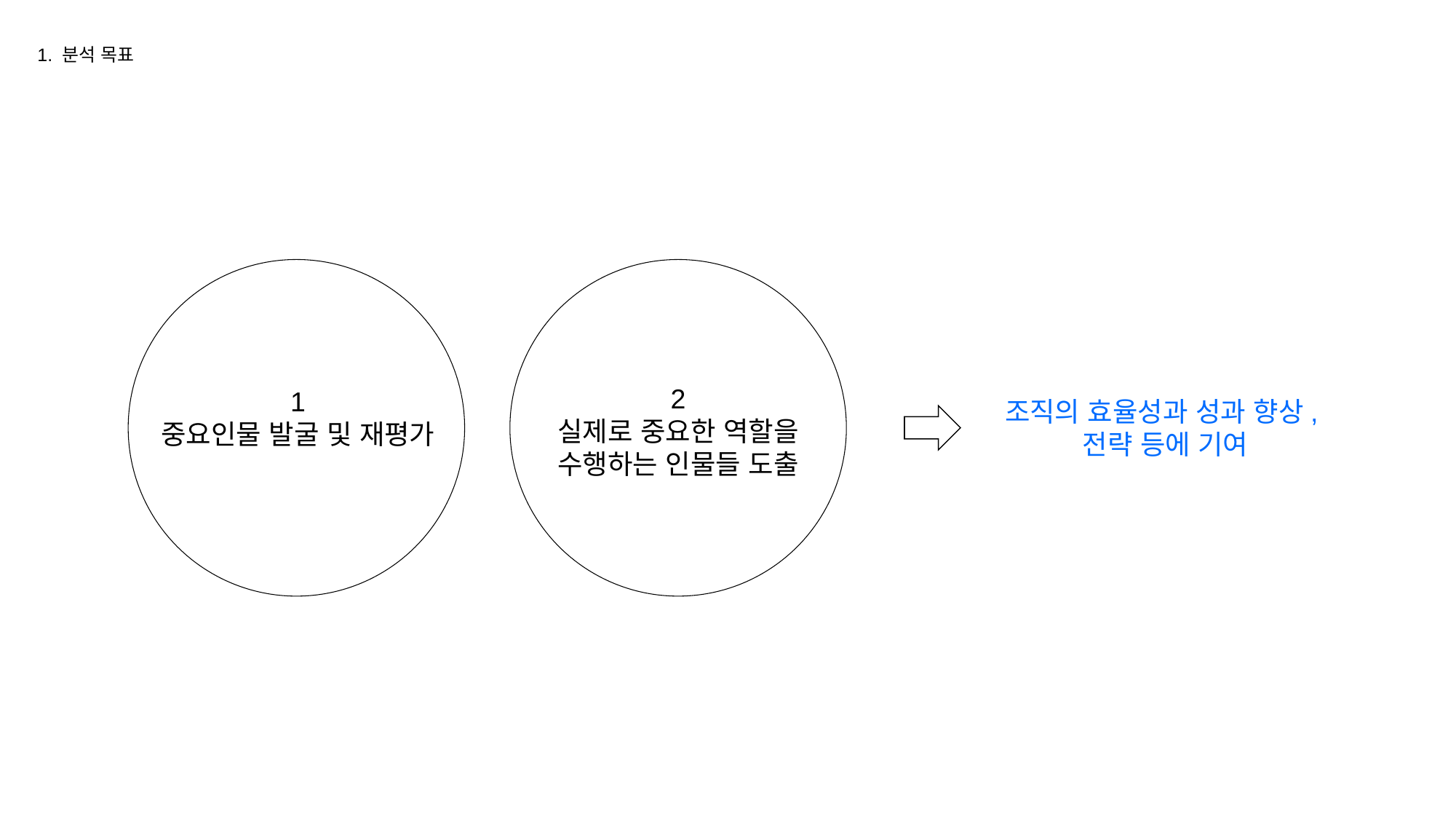

1. 분석 목표

2
실제로 중요한 역할을
수행하는 인물들 도출
1
중요인물 발굴 및 재평가
조직의 효율성과 성과 향상,
전략 등에 기여